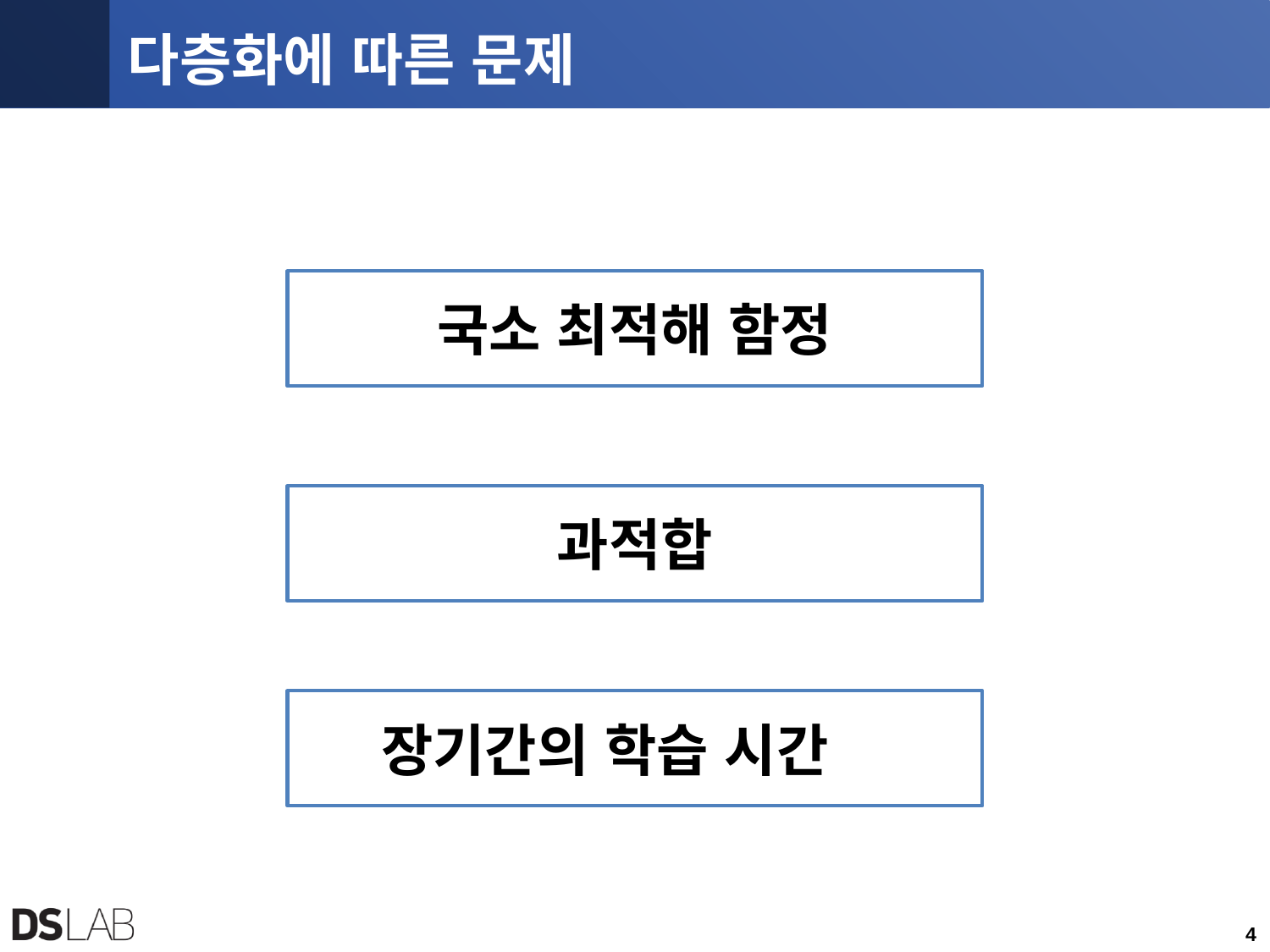

# 다층화에 따른 문제

국소 최적해 함정
과적합
장기간의 학습 시간
4